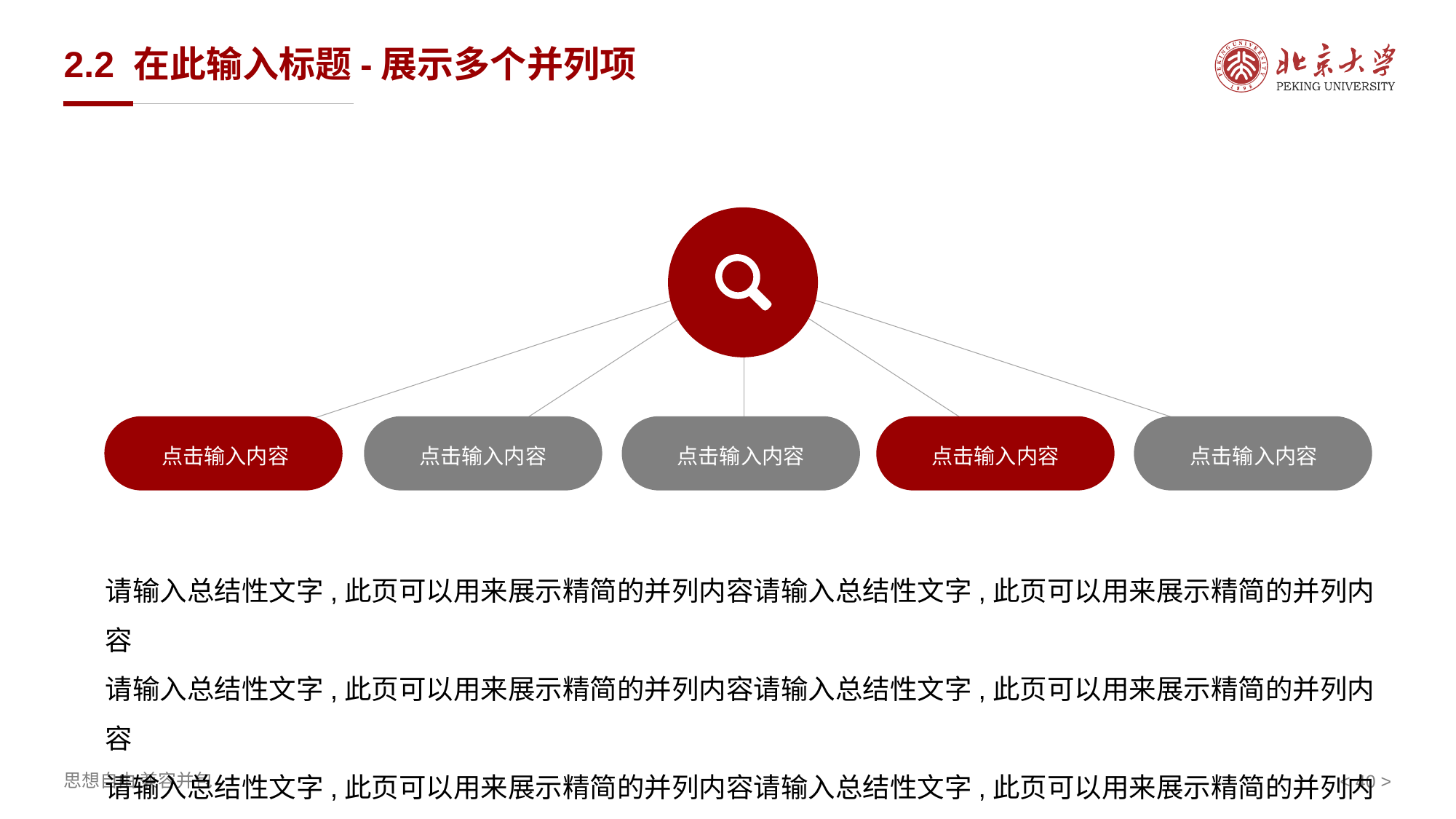

# 2.2 在此输入标题-展示多个并列项

点击输入内容
点击输入内容
点击输入内容
点击输入内容
点击输入内容
请输入总结性文字,此页可以用来展示精简的并列内容请输入总结性文字,此页可以用来展示精简的并列内容
请输入总结性文字,此页可以用来展示精简的并列内容请输入总结性文字,此页可以用来展示精简的并列内容
请输入总结性文字,此页可以用来展示精简的并列内容请输入总结性文字,此页可以用来展示精简的并列内容
< 40 >